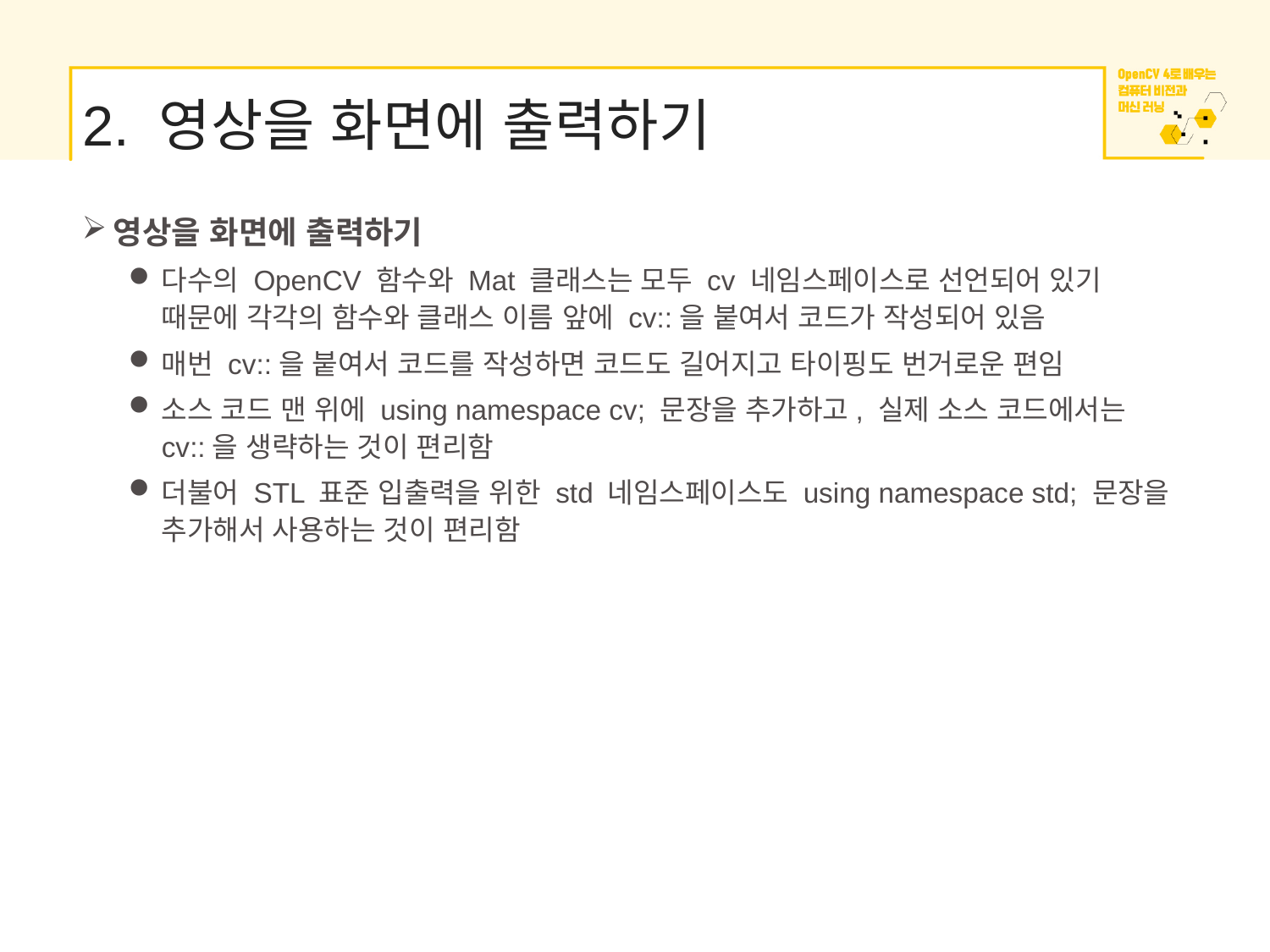

# 2. 영상을 화면에 출력하기
영상을 화면에 출력하기
다수의 OpenCV 함수와 Mat 클래스는 모두 cv 네임스페이스로 선언되어 있기 때문에 각각의 함수와 클래스 이름 앞에 cv::을 붙여서 코드가 작성되어 있음
매번 cv::을 붙여서 코드를 작성하면 코드도 길어지고 타이핑도 번거로운 편임
소스 코드 맨 위에 using namespace cv; 문장을 추가하고, 실제 소스 코드에서는 cv::을 생략하는 것이 편리함
더불어 STL 표준 입출력을 위한 std 네임스페이스도 using namespace std; 문장을 추가해서 사용하는 것이 편리함